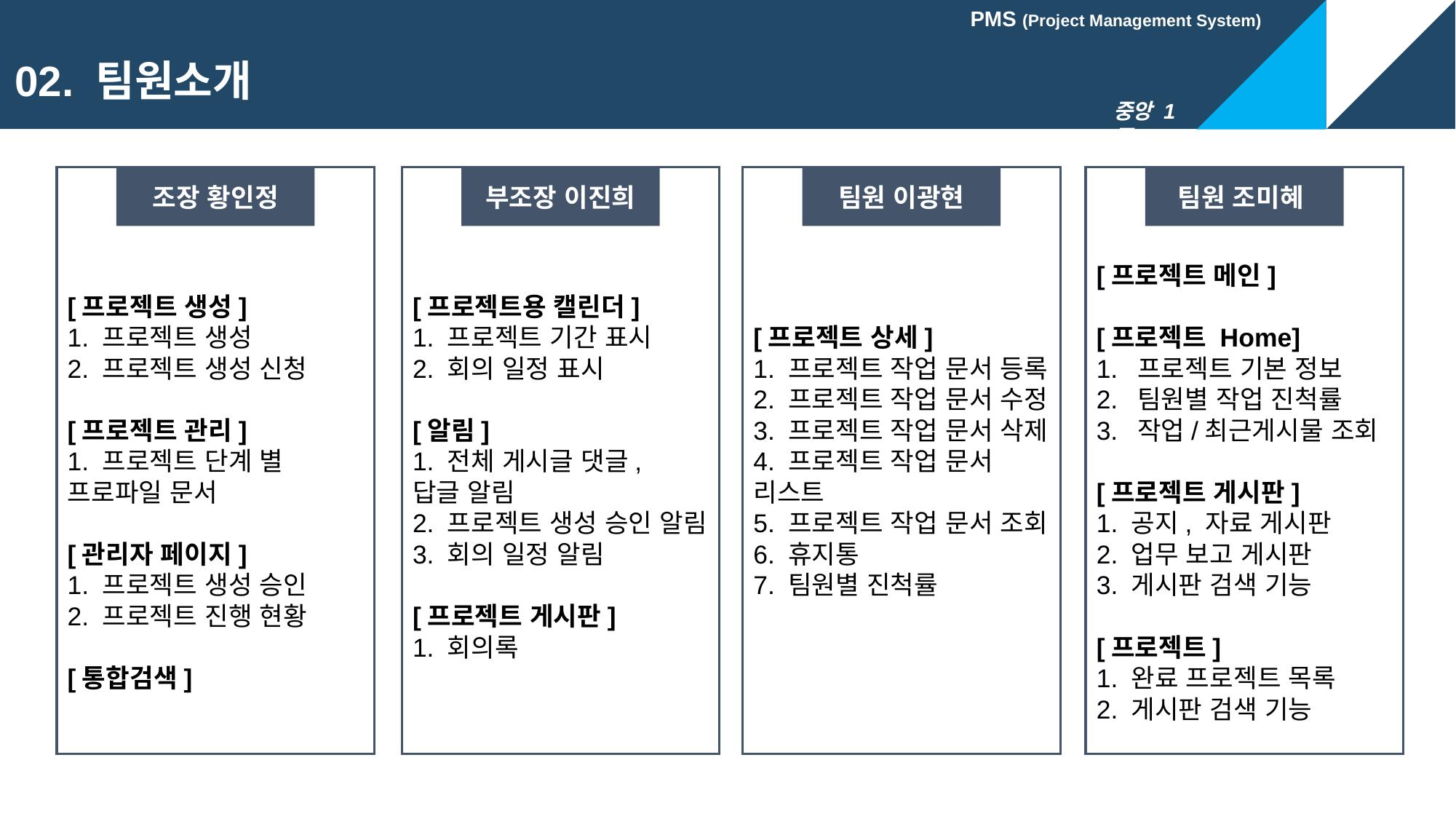

02. 팀원소개
조장 황인정

[프로젝트 생성]
1. 프로젝트 생성
2. 프로젝트 생성 신청

[프로젝트 관리]
1. 프로젝트 단계 별 프로파일 문서

[관리자 페이지]
1. 프로젝트 생성 승인
2. 프로젝트 진행 현황

[통합검색]
부조장 이진희

[프로젝트용 캘린더]
1. 프로젝트 기간 표시
2. 회의 일정 표시

[알림]
1. 전체 게시글 댓글,
답글 알림
2. 프로젝트 생성 승인 알림
3. 회의 일정 알림

[프로젝트 게시판]
1. 회의록
팀원 이광현
[프로젝트 상세]
1. 프로젝트 작업 문서 등록
2. 프로젝트 작업 문서 수정
3. 프로젝트 작업 문서 삭제
4. 프로젝트 작업 문서 리스트
5. 프로젝트 작업 문서 조회
6. 휴지통
7. 팀원별 진척률
팀원 조미혜

[프로젝트 메인]

[프로젝트 Home]
프로젝트 기본 정보
팀원별 작업 진척률
작업/최근게시물 조회

[프로젝트 게시판]
1. 공지, 자료 게시판
2. 업무 보고 게시판
3. 게시판 검색 기능

[프로젝트]
1. 완료 프로젝트 목록
2. 게시판 검색 기능